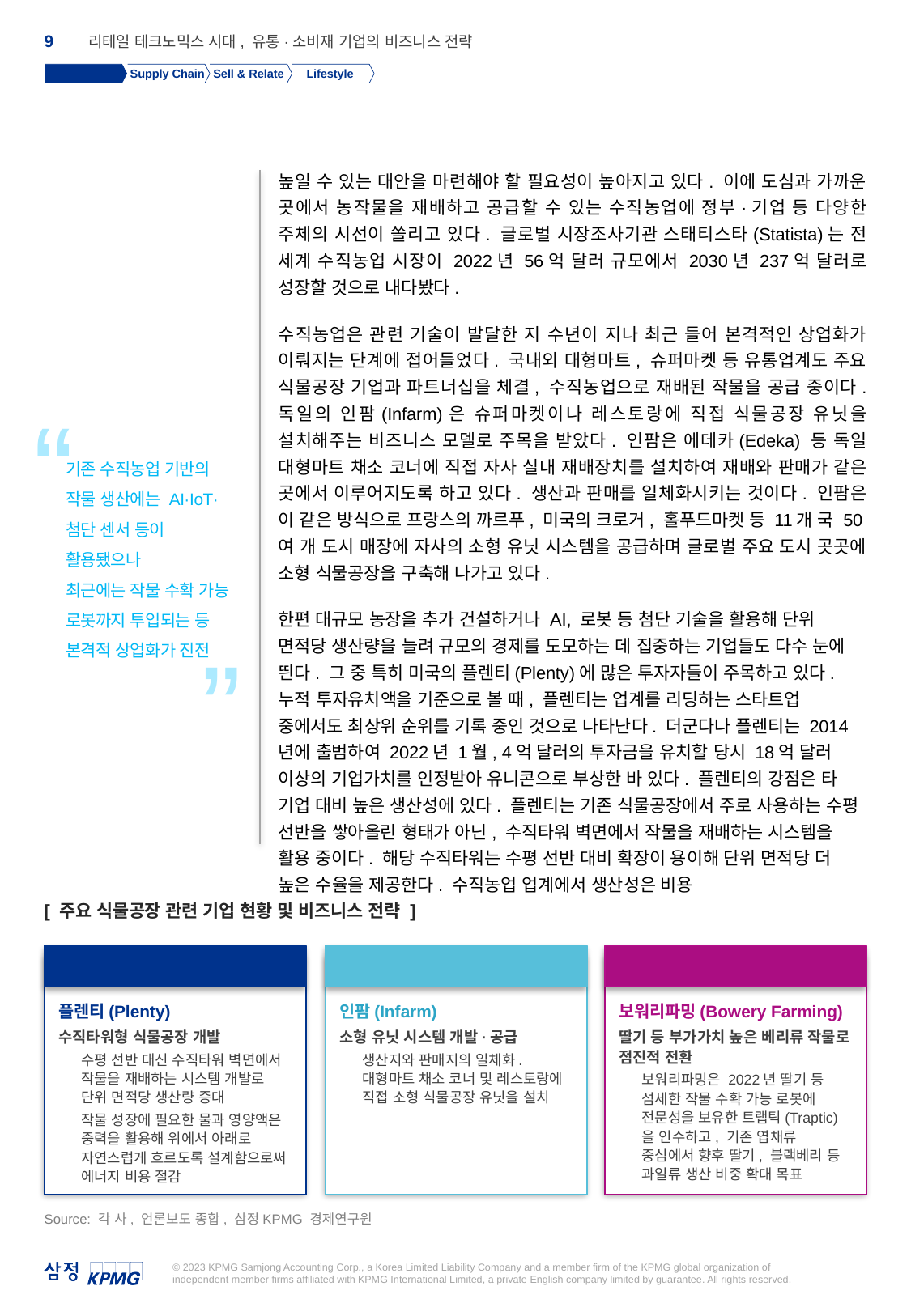

Production

Supply Chain
Sell & Relate
Lifestyle
높일 수 있는 대안을 마련해야 할 필요성이 높아지고 있다. 이에 도심과 가까운 곳에서 농작물을 재배하고 공급할 수 있는 수직농업에 정부·기업 등 다양한 주체의 시선이 쏠리고 있다. 글로벌 시장조사기관 스태티스타(Statista)는 전 세계 수직농업 시장이 2022년 56억 달러 규모에서 2030년 237억 달러로 성장할 것으로 내다봤다.
수직농업은 관련 기술이 발달한 지 수년이 지나 최근 들어 본격적인 상업화가 이뤄지는 단계에 접어들었다. 국내외 대형마트, 슈퍼마켓 등 유통업계도 주요 식물공장 기업과 파트너십을 체결, 수직농업으로 재배된 작물을 공급 중이다. 독일의 인팜(Infarm)은 슈퍼마켓이나 레스토랑에 직접 식물공장 유닛을 설치해주는 비즈니스 모델로 주목을 받았다. 인팜은 에데카(Edeka) 등 독일 대형마트 채소 코너에 직접 자사 실내 재배장치를 설치하여 재배와 판매가 같은 곳에서 이루어지도록 하고 있다. 생산과 판매를 일체화시키는 것이다. 인팜은 이 같은 방식으로 프랑스의 까르푸, 미국의 크로거, 홀푸드마켓 등 11개 국 50여 개 도시 매장에 자사의 소형 유닛 시스템을 공급하며 글로벌 주요 도시 곳곳에 소형 식물공장을 구축해 나가고 있다.
한편 대규모 농장을 추가 건설하거나 AI, 로봇 등 첨단 기술을 활용해 단위 면적당 생산량을 늘려 규모의 경제를 도모하는 데 집중하는 기업들도 다수 눈에 띈다. 그 중 특히 미국의 플렌티(Plenty)에 많은 투자자들이 주목하고 있다. 누적 투자유치액을 기준으로 볼 때, 플렌티는 업계를 리딩하는 스타트업 중에서도 최상위 순위를 기록 중인 것으로 나타난다. 더군다나 플렌티는 2014년에 출범하여 2022년 1월, 4억 달러의 투자금을 유치할 당시 18억 달러 이상의 기업가치를 인정받아 유니콘으로 부상한 바 있다. 플렌티의 강점은 타 기업 대비 높은 생산성에 있다. 플렌티는 기존 식물공장에서 주로 사용하는 수평 선반을 쌓아올린 형태가 아닌, 수직타워 벽면에서 작물을 재배하는 시스템을 활용 중이다. 해당 수직타워는 수평 선반 대비 확장이 용이해 단위 면적당 더 높은 수율을 제공한다. 수직농업 업계에서 생산성은 비용
“
기존 수직농업 기반의
작물 생산에는 AI·IoT·
첨단 센서 등이 활용됐으나
최근에는 작물 수확 가능 로봇까지 투입되는 등 본격적 상업화가 진전
”
[ 주요 식물공장 관련 기업 현황 및 비즈니스 전략 ]
생산성 향상
유통 프로세스 단축
수익성 높은 작물 위주 전환
플렌티(Plenty)
수직타워형 식물공장 개발
수평 선반 대신 수직타워 벽면에서 작물을 재배하는 시스템 개발로 단위 면적당 생산량 증대
작물 성장에 필요한 물과 영양액은 중력을 활용해 위에서 아래로 자연스럽게 흐르도록 설계함으로써 에너지 비용 절감
인팜(Infarm)
소형 유닛 시스템 개발·공급
생산지와 판매지의 일체화. 대형마트 채소 코너 및 레스토랑에 직접 소형 식물공장 유닛을 설치

보워리파밍(Bowery Farming)
딸기 등 부가가치 높은 베리류 작물로 점진적 전환
보워리파밍은 2022년 딸기 등 섬세한 작물 수확 가능 로봇에 전문성을 보유한 트랩틱(Traptic)을 인수하고, 기존 엽채류 중심에서 향후 딸기, 블랙베리 등 과일류 생산 비중 확대 목표
Source: 각 사, 언론보도 종합, 삼정KPMG 경제연구원